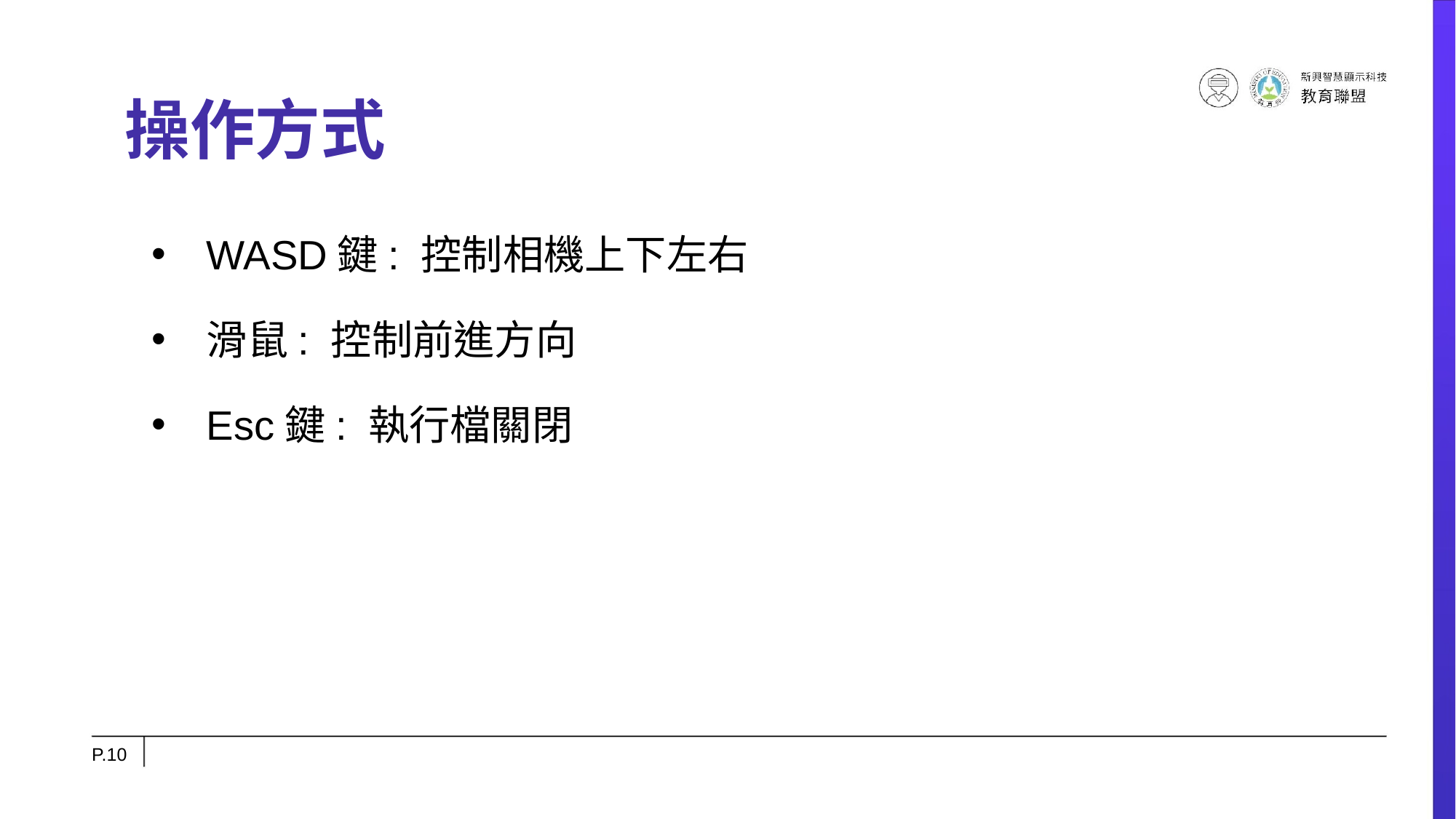

# 操作方式
WASD鍵: 控制相機上下左右
滑鼠: 控制前進方向
Esc鍵: 執行檔關閉

P.10